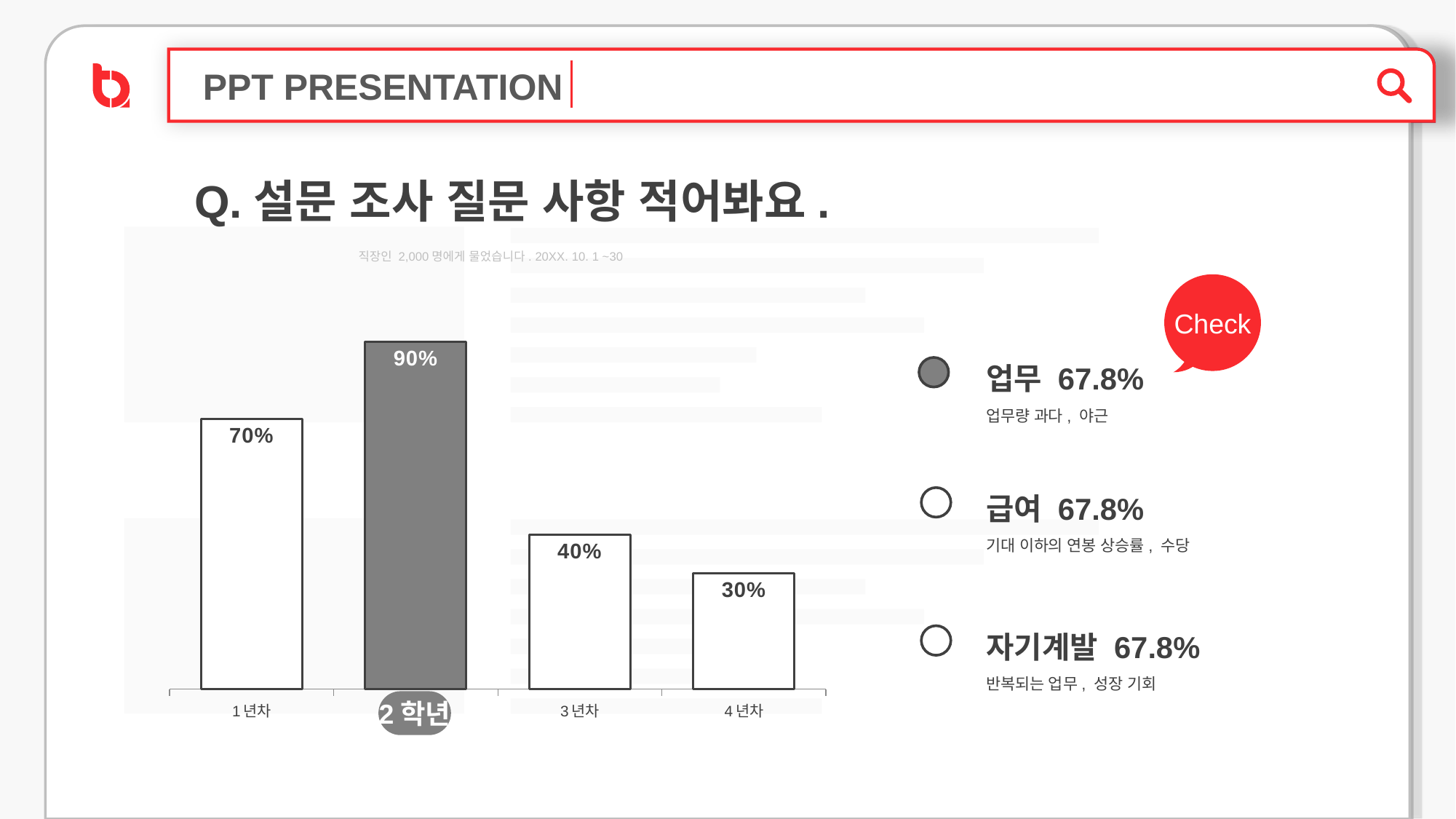

PPT PRESENTATION

Q.설문 조사 질문 사항 적어봐요.
직장인 2,000명에게 물었습니다. 20XX. 10. 1 ~30
Check

### Chart

| Category | 계열 1 |
|---|---|
| 1년차 | 0.7 |
| 2년차 | 0.9 |
| 3년차 | 0.4 |
| 4년차 | 0.3 |
업무 67.8%
업무량 과다, 야근

급여 67.8%
기대 이하의 연봉 상승률, 수당

자기계발 67.8%
반복되는 업무, 성장 기회

2학년